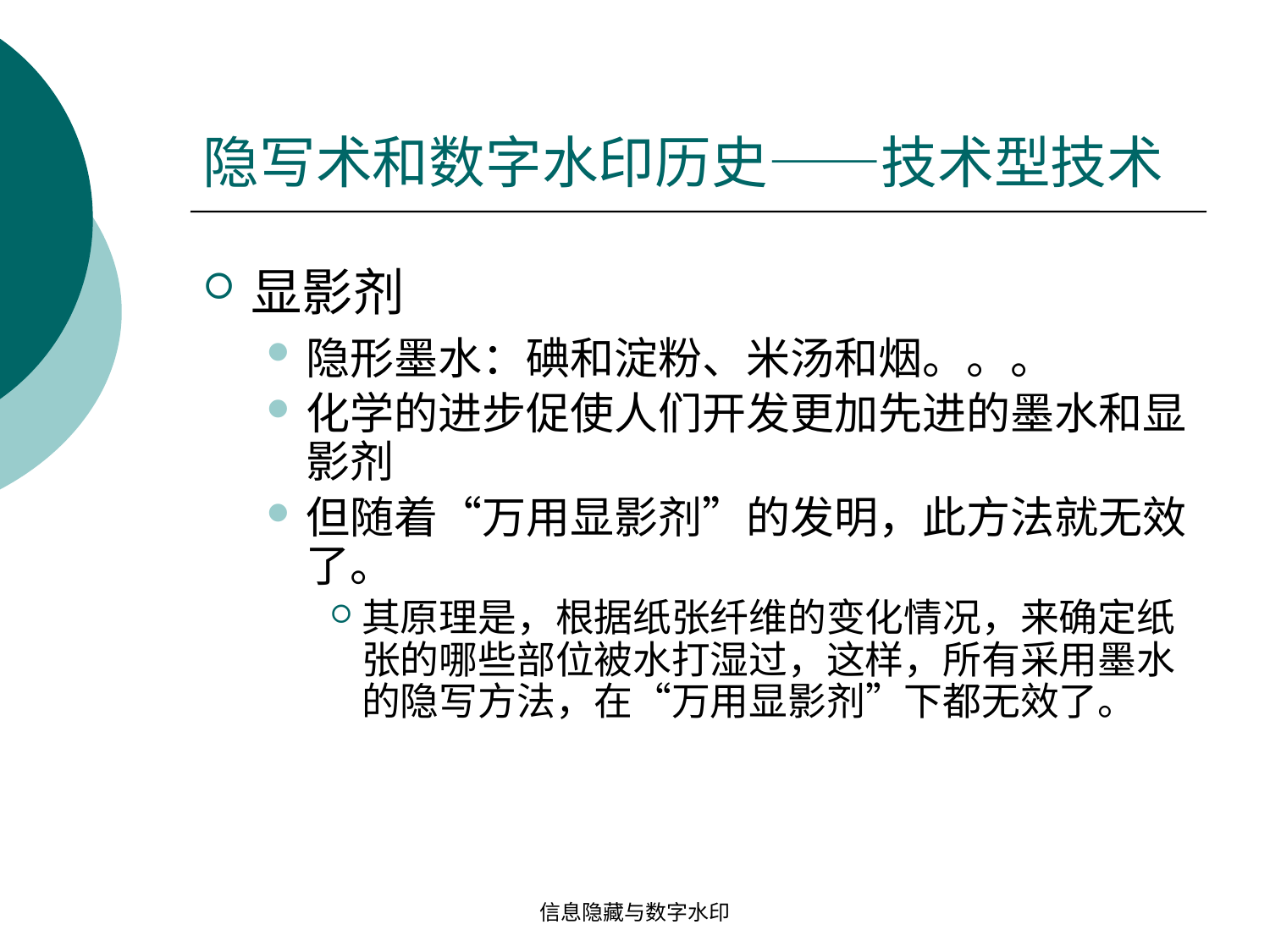

# 隐写术和数字水印历史——技术型技术
显影剂
隐形墨水：碘和淀粉、米汤和烟。。。
化学的进步促使人们开发更加先进的墨水和显影剂
但随着“万用显影剂”的发明，此方法就无效了。
其原理是，根据纸张纤维的变化情况，来确定纸张的哪些部位被水打湿过，这样，所有采用墨水的隐写方法，在“万用显影剂”下都无效了。

信息隐藏与数字水印
30